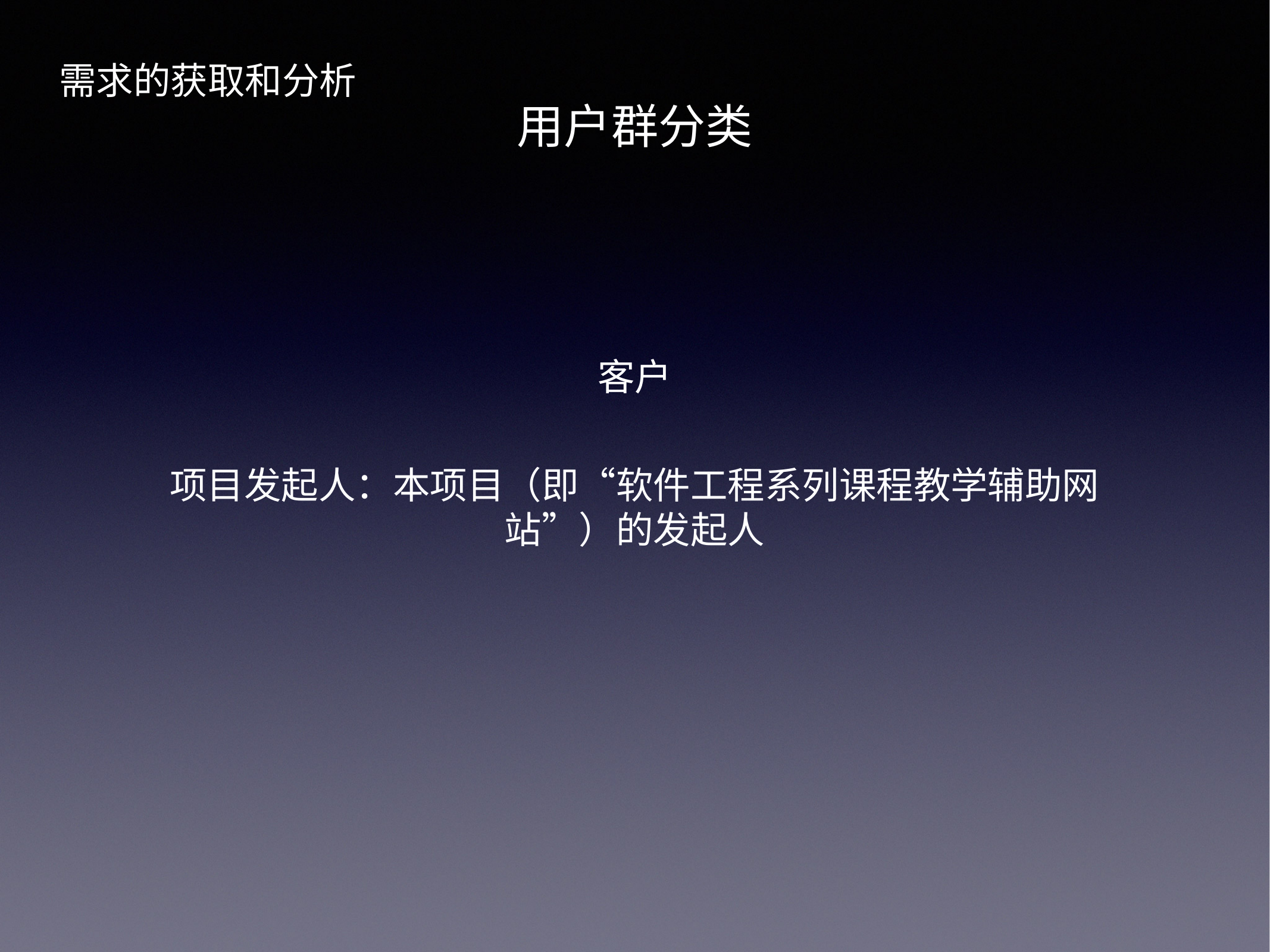

需求的获取和分析
用户群分类
客户
项目发起人：本项目（即“软件工程系列课程教学辅助网站”）的发起人